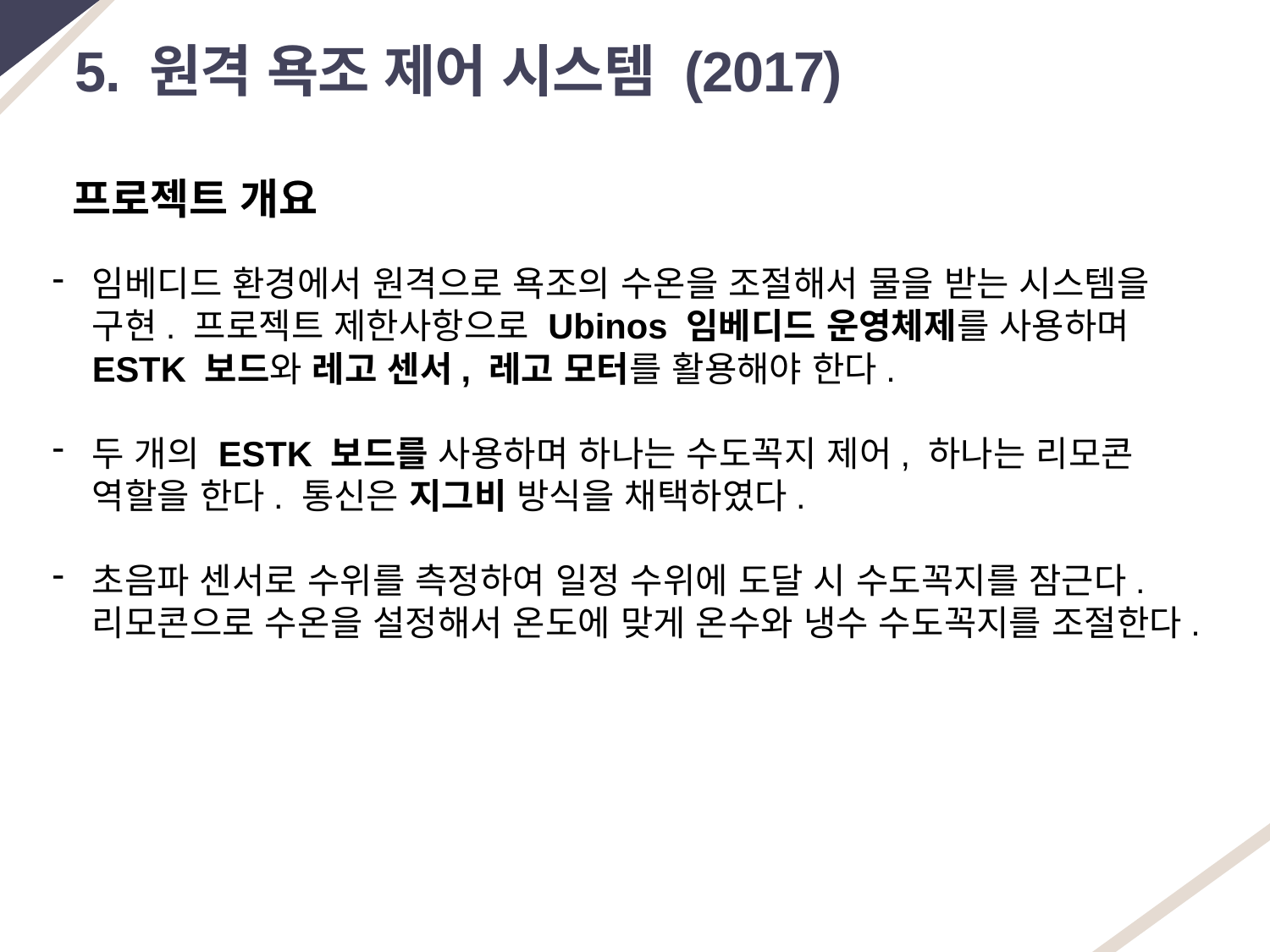

5. 원격 욕조 제어 시스템 (2017)
프로젝트 개요

임베디드 환경에서 원격으로 욕조의 수온을 조절해서 물을 받는 시스템을 구현. 프로젝트 제한사항으로 Ubinos 임베디드 운영체제를 사용하며 ESTK 보드와 레고 센서, 레고 모터를 활용해야 한다.

두 개의 ESTK 보드를 사용하며 하나는 수도꼭지 제어, 하나는 리모콘 역할을 한다. 통신은 지그비 방식을 채택하였다.

초음파 센서로 수위를 측정하여 일정 수위에 도달 시 수도꼭지를 잠근다. 리모콘으로 수온을 설정해서 온도에 맞게 온수와 냉수 수도꼭지를 조절한다.